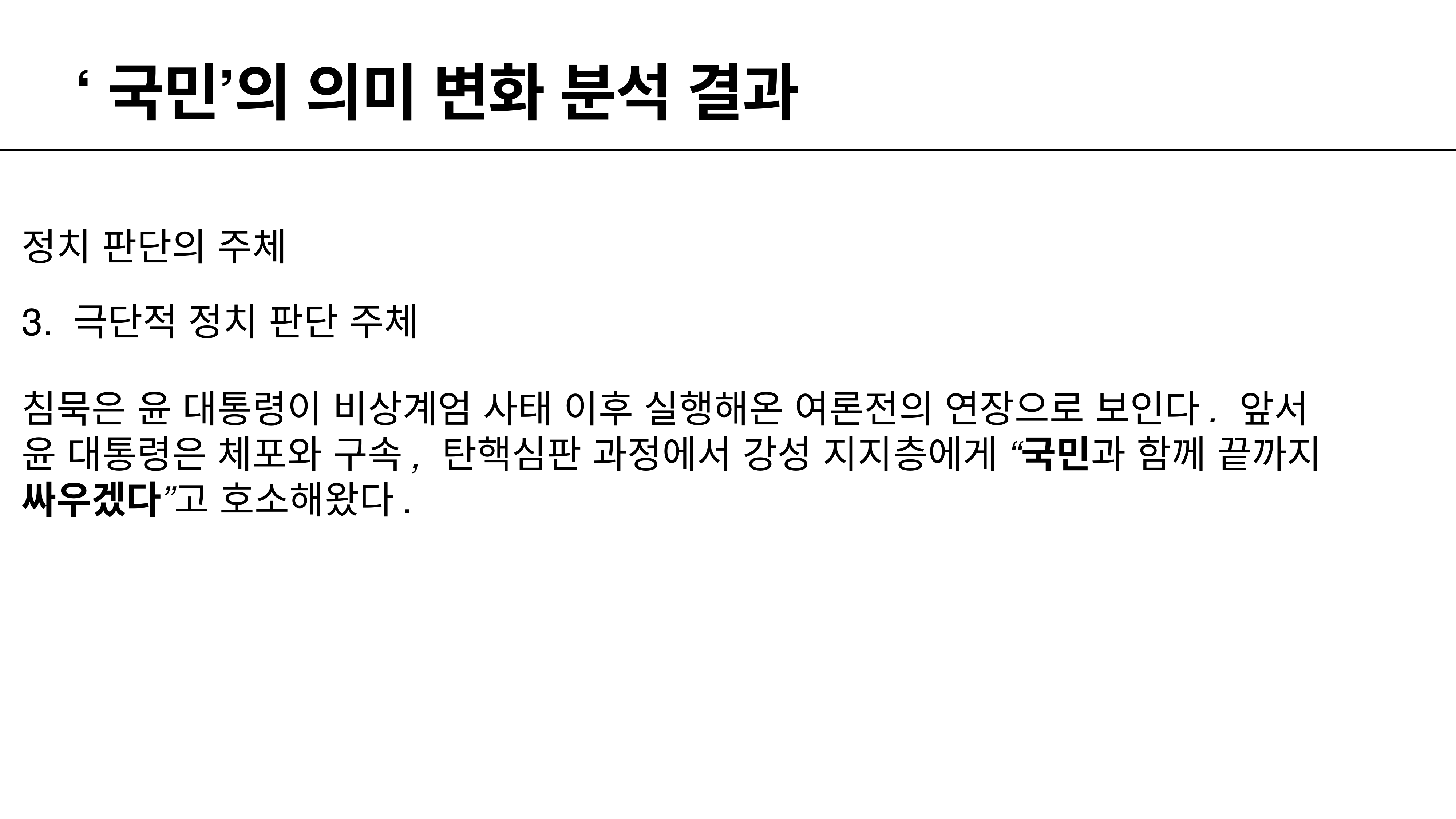

# ‘국민’의 의미 변화 분석 결과

정치 판단의 주체
3. 극단적 정치 판단 주체
침묵은 윤 대통령이 비상계엄 사태 이후 실행해온 여론전의 연장으로 보인다. 앞서
윤 대통령은 체포와 구속, 탄핵심판 과정에서 강성 지지층에게 “국민과 함께 끝까지
싸우겠다”고 호소해왔다.